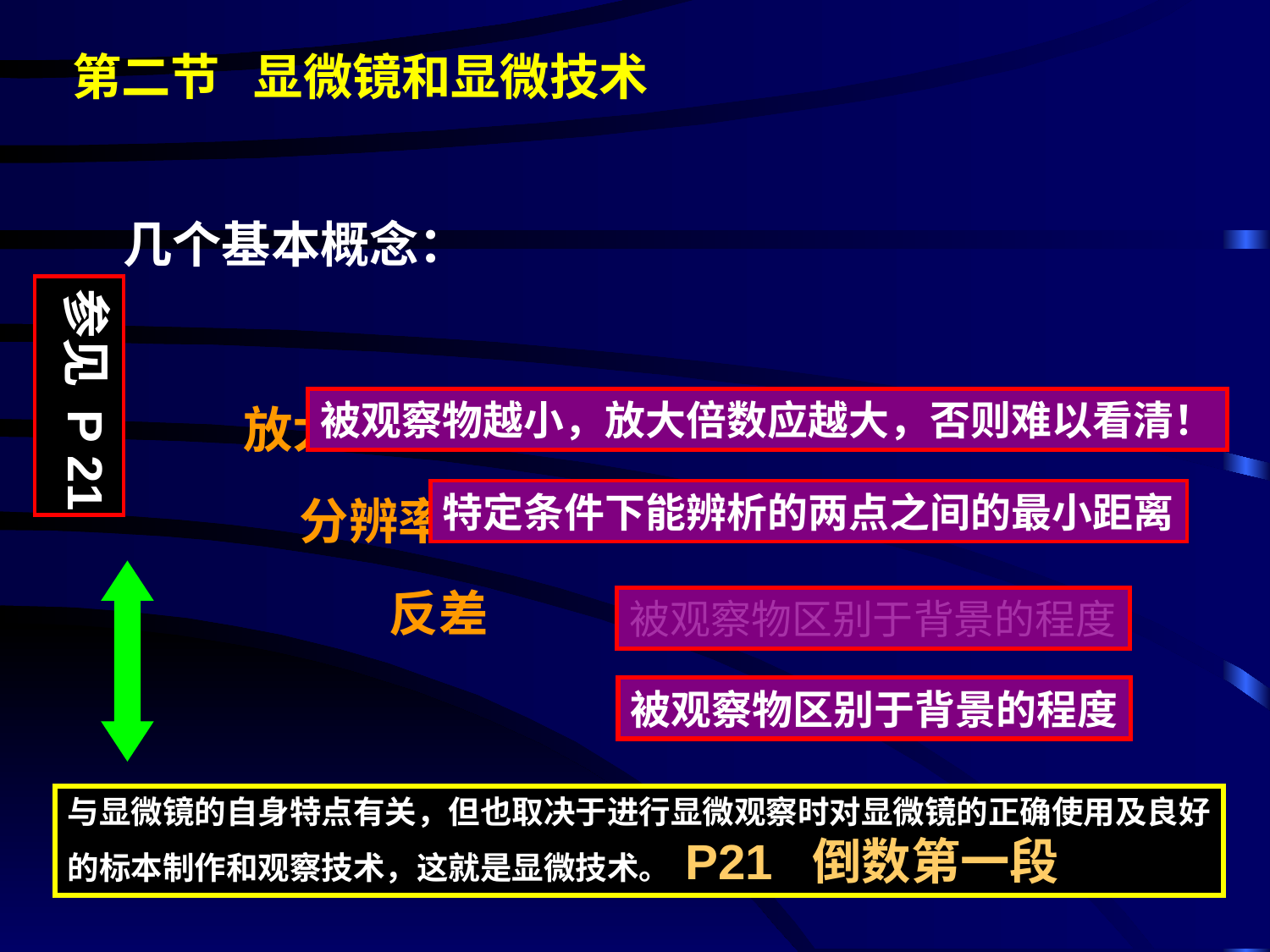

第二节   显微镜和显微技术
几个基本概念：
参见 P 21
放大
    分辨率
            反差
被观察物越小，放大倍数应越大，否则难以看清！
特定条件下能辨析的两点之间的最小距离

被观察物区别于背景的程度
被观察物区别于背景的程度
与显微镜的自身特点有关，但也取决于进行显微观察时对显微镜的正确使用及良好的标本制作和观察技术，这就是显微技术。 P21  倒数第一段